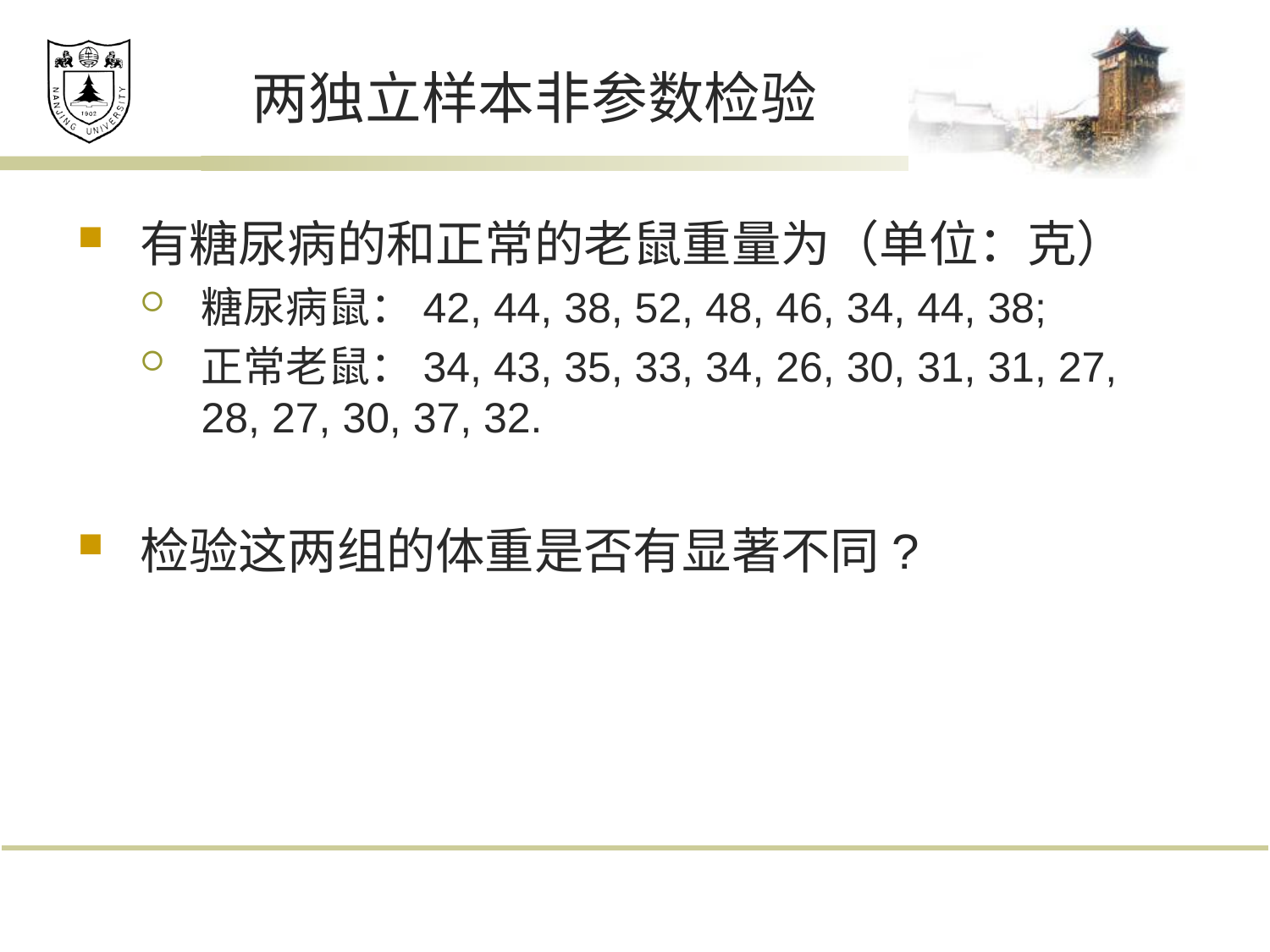

# 两独立样本非参数检验
有糖尿病的和正常的老鼠重量为（单位：克）
糖尿病鼠：42, 44, 38, 52, 48, 46, 34, 44, 38;
正常老鼠：34, 43, 35, 33, 34, 26, 30, 31, 31, 27, 28, 27, 30, 37, 32.

检验这两组的体重是否有显著不同?